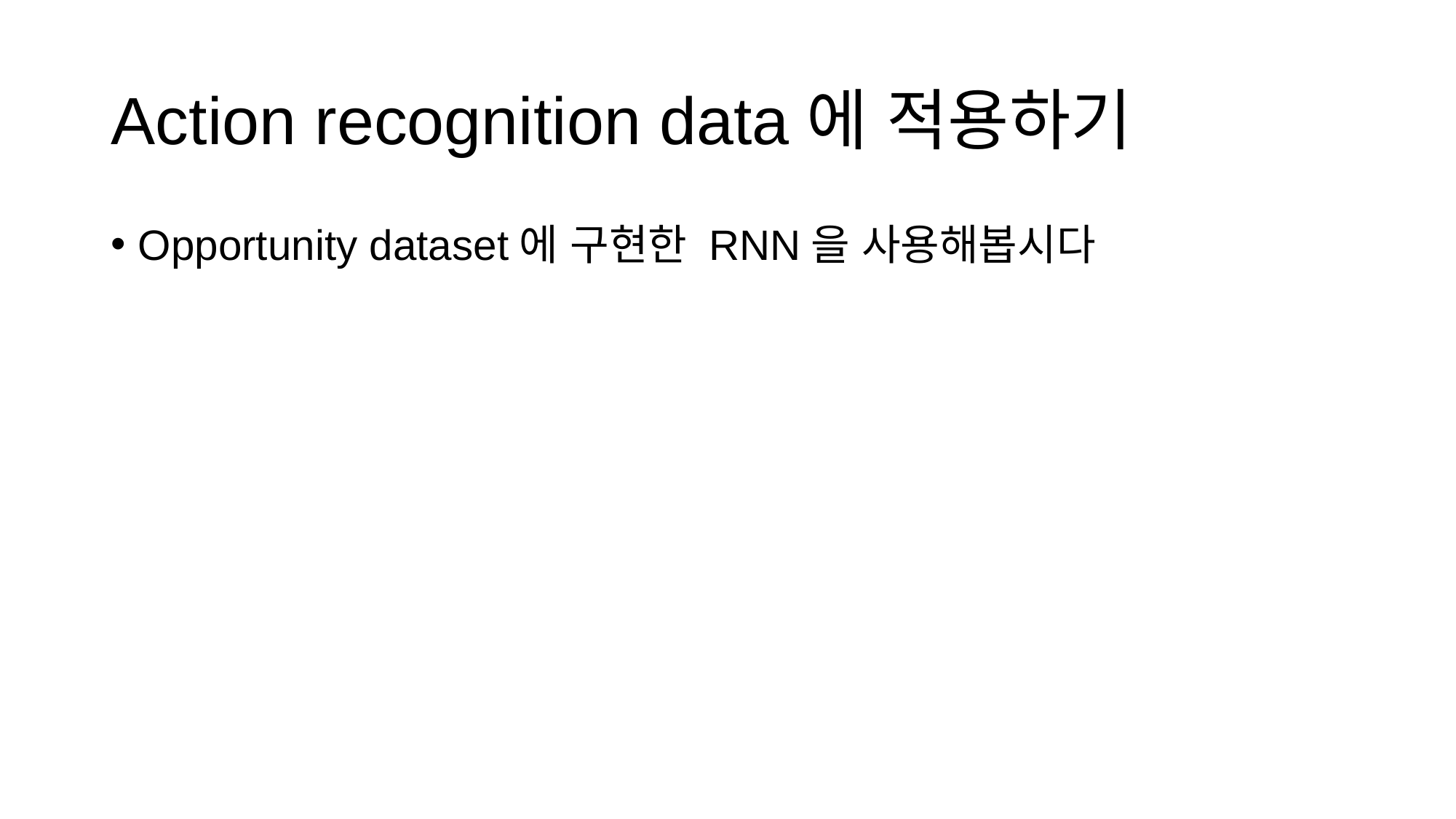

# Action recognition data에 적용하기
Opportunity dataset에 구현한 RNN을 사용해봅시다